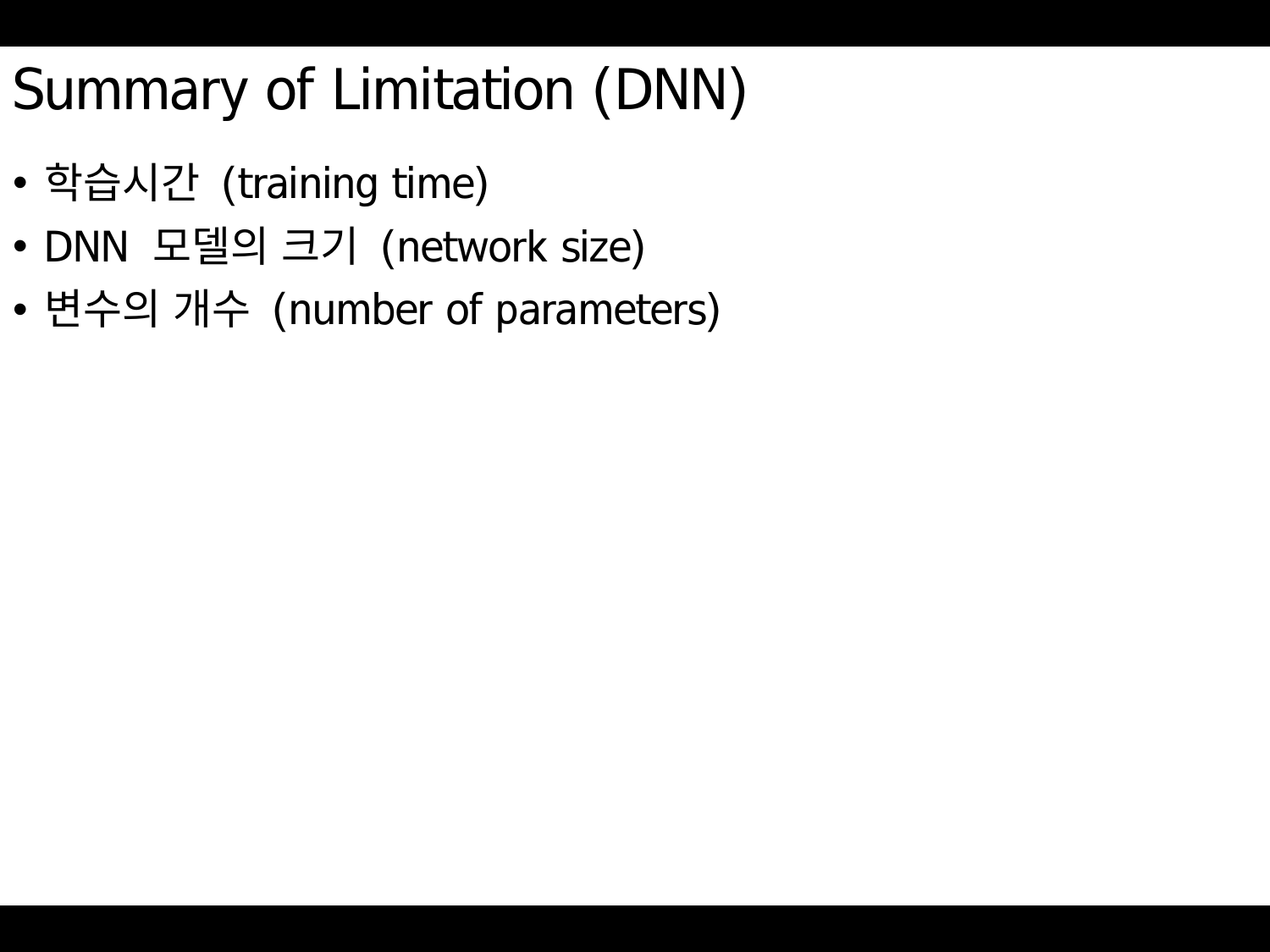

# Summary of Limitation (DNN)
학습시간 (training time)
DNN 모델의 크기 (network size)
변수의 개수 (number of parameters)